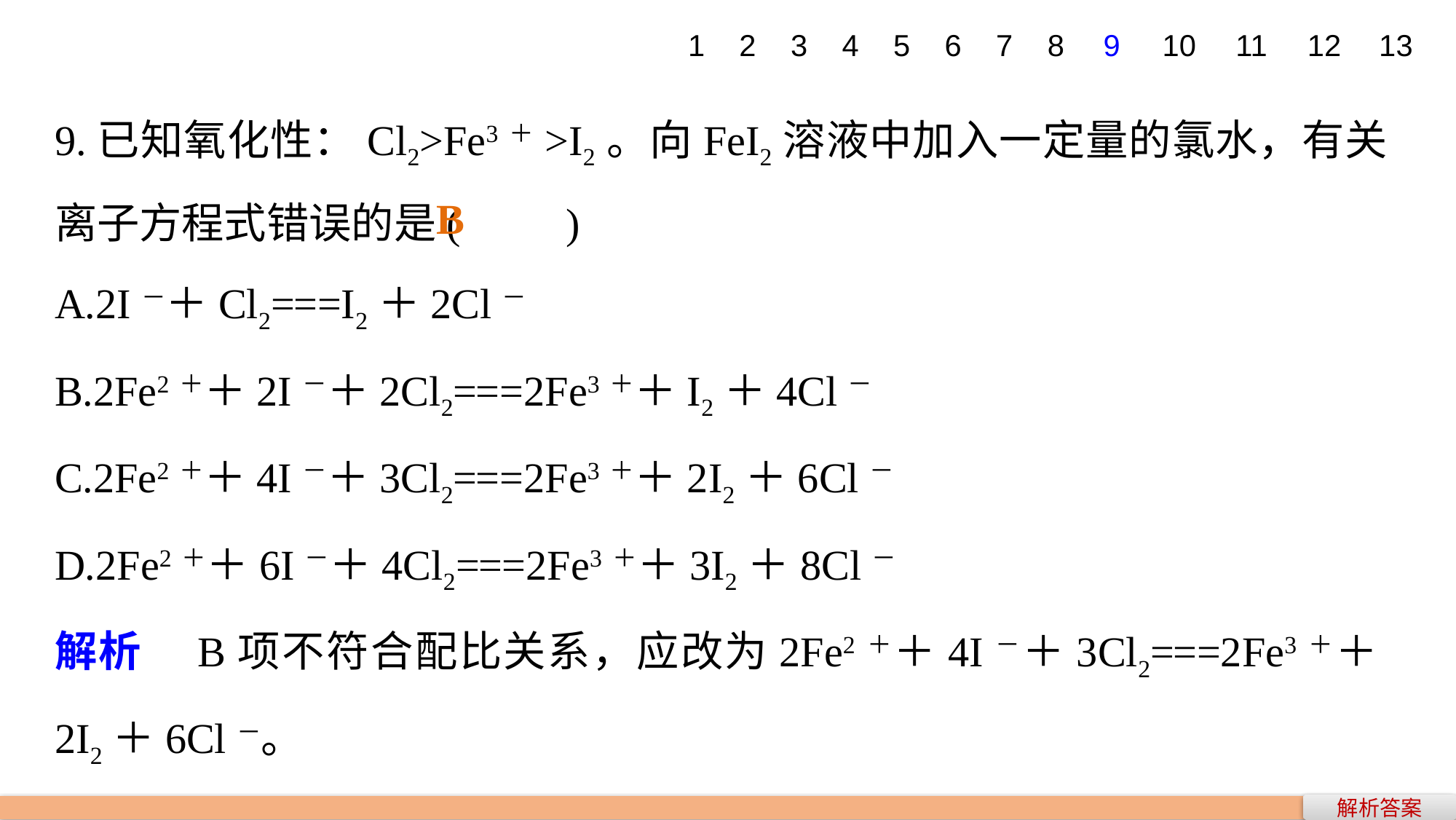

1
2
3
4
5
6
7
8
9
10
11
12
13
9.已知氧化性：Cl2>Fe3＋>I2。向FeI2溶液中加入一定量的氯水，有关离子方程式错误的是(　　)
A.2I－＋Cl2===I2＋2Cl－
B.2Fe2＋＋2I－＋2Cl2===2Fe3＋＋I2＋4Cl－
C.2Fe2＋＋4I－＋3Cl2===2Fe3＋＋2I2＋6Cl－
D.2Fe2＋＋6I－＋4Cl2===2Fe3＋＋3I2＋8Cl－
解析　B项不符合配比关系，应改为2Fe2＋＋4I－＋3Cl2===2Fe3＋＋2I2＋6Cl－。
B
解析答案